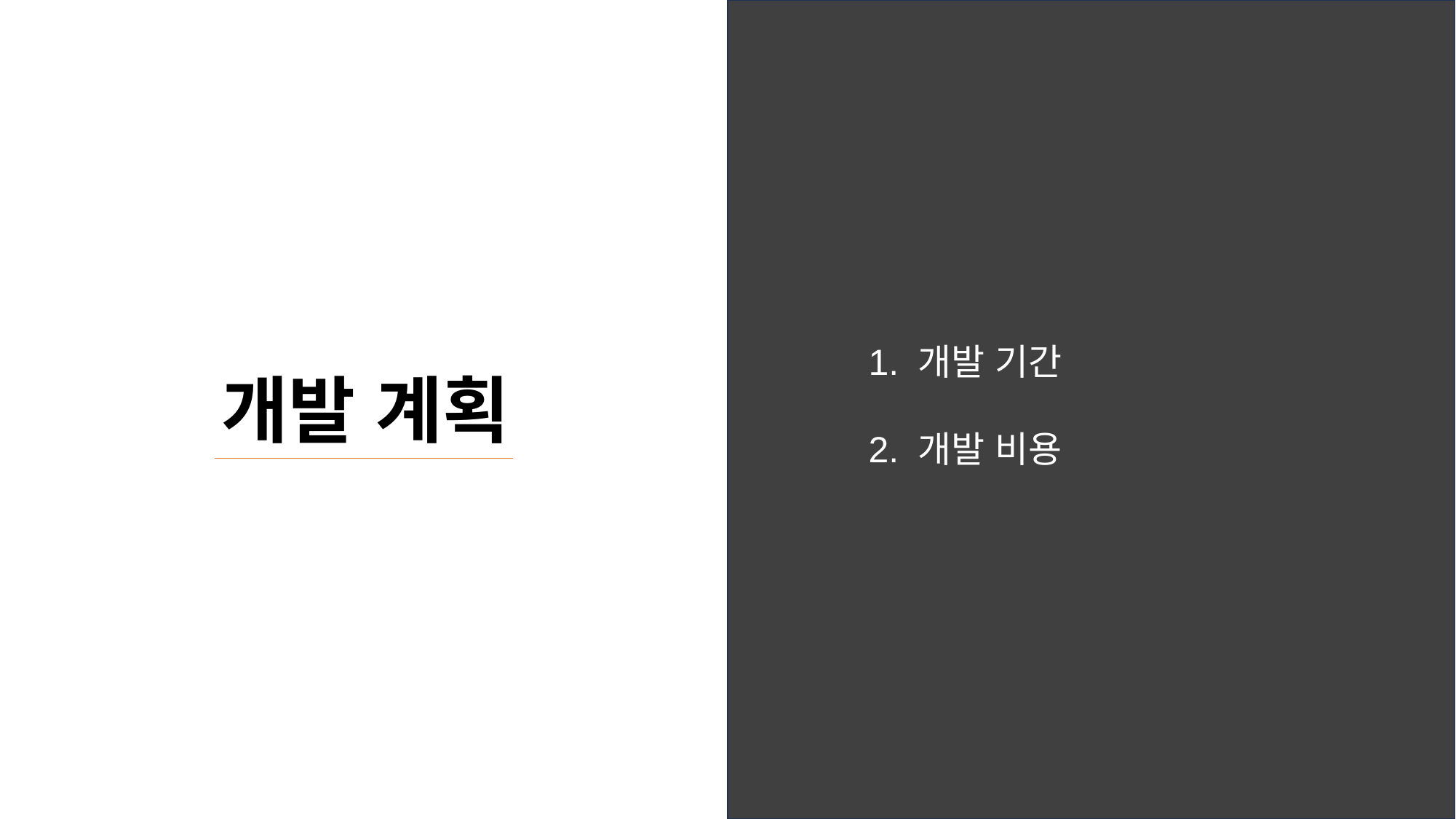

1. 개발 기간

2. 개발 비용
개발 계획